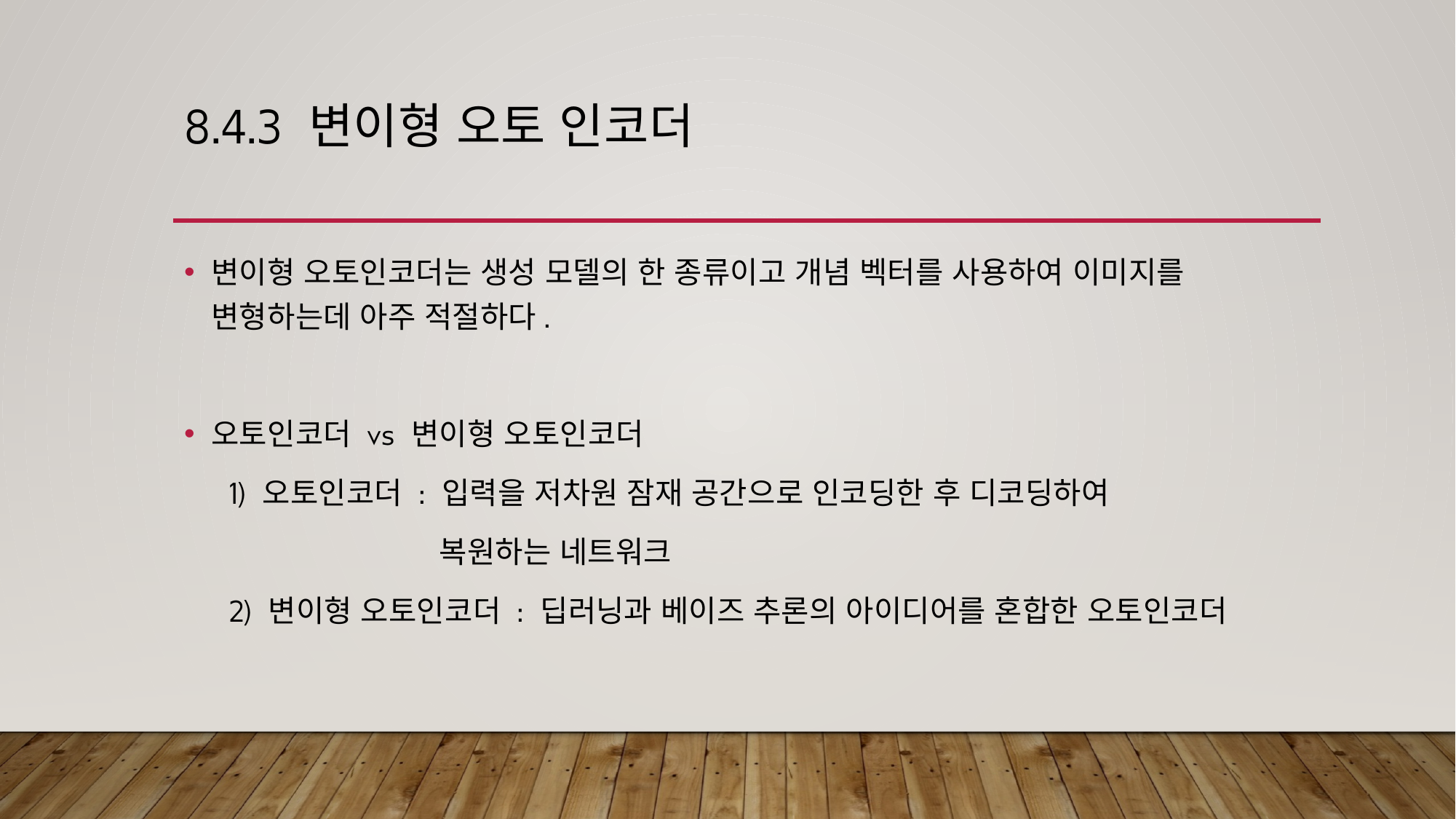

# 8.4.3 변이형 오토 인코더
변이형 오토인코더는 생성 모델의 한 종류이고 개념 벡터를 사용하여 이미지를 변형하는데 아주 적절하다.

오토인코더 vs 변이형 오토인코더
     1) 오토인코더 : 입력을 저차원 잠재 공간으로 인코딩한 후 디코딩하여
                             복원하는 네트워크
     2) 변이형 오토인코더 : 딥러닝과 베이즈 추론의 아이디어를 혼합한 오토인코더